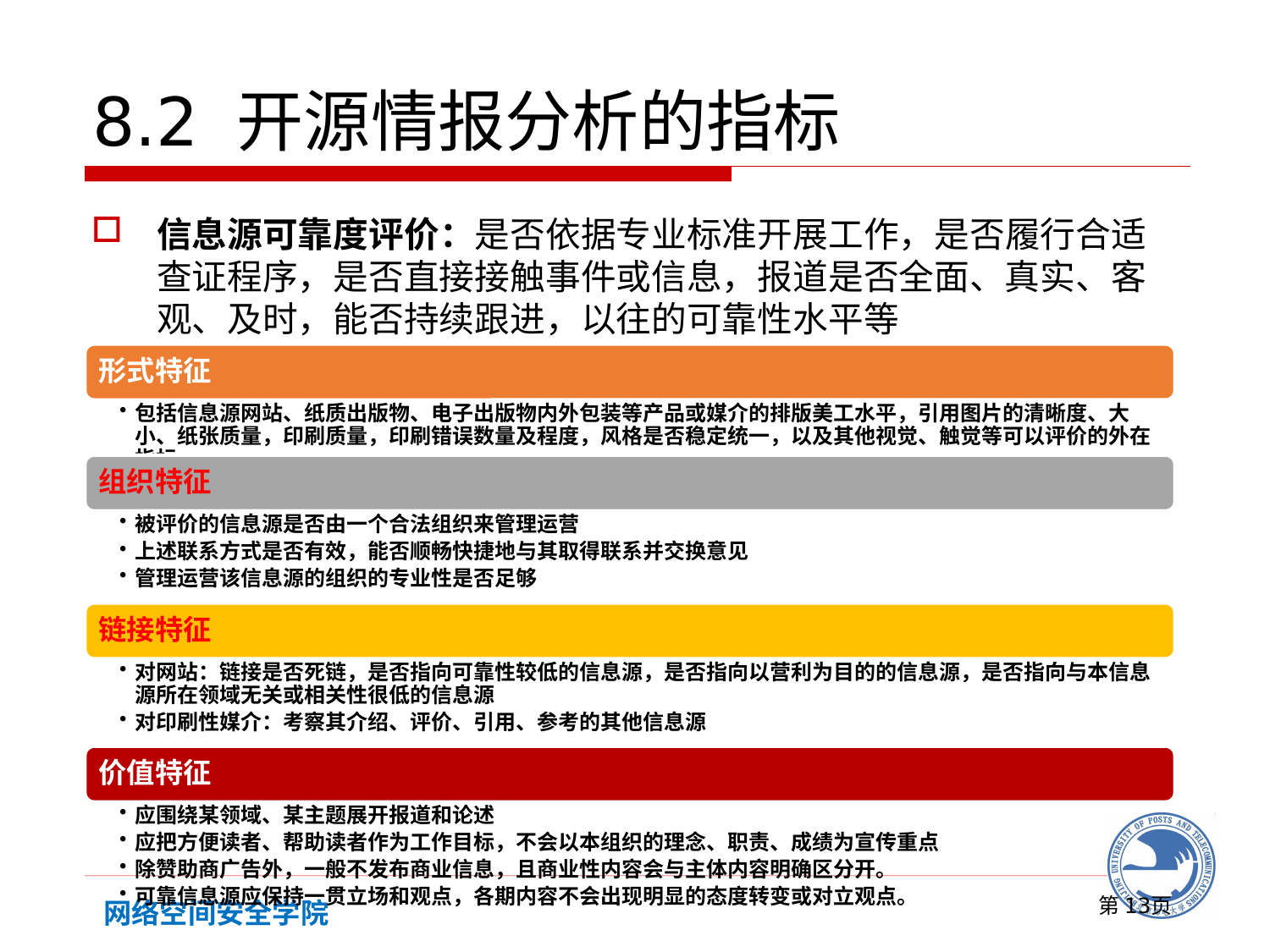

# 8.2 开源情报分析的指标
信息源可靠度评价：是否依据专业标准开展工作，是否履行合适查证程序，是否直接接触事件或信息，报道是否全面、真实、客观、及时，能否持续跟进，以往的可靠性水平等

形式特征
包括信息源网站、纸质出版物、电子出版物内外包装等产品或媒介的排版美工水平，引用图片的清晰度、大小、纸张质量，印刷质量，印刷错误数量及程度，风格是否稳定统一，以及其他视觉、触觉等可以评价的外在指标
组织特征
被评价的信息源是否由一个合法组织来管理运营
上述联系方式是否有效，能否顺畅快捷地与其取得联系并交换意见
管理运营该信息源的组织的专业性是否足够
链接特征
对网站：链接是否死链，是否指向可靠性较低的信息源，是否指向以营利为目的的信息源，是否指向与本信息源所在领域无关或相关性很低的信息源
对印刷性媒介：考察其介绍、评价、引用、参考的其他信息源
价值特征
应围绕某领域、某主题展开报道和论述
应把方便读者、帮助读者作为工作目标，不会以本组织的理念、职责、成绩为宣传重点
除赞助商广告外，一般不发布商业信息，且商业性内容会与主体内容明确区分开。
可靠信息源应保持一贯立场和观点，各期内容不会出现明显的态度转变或对立观点。
第13页